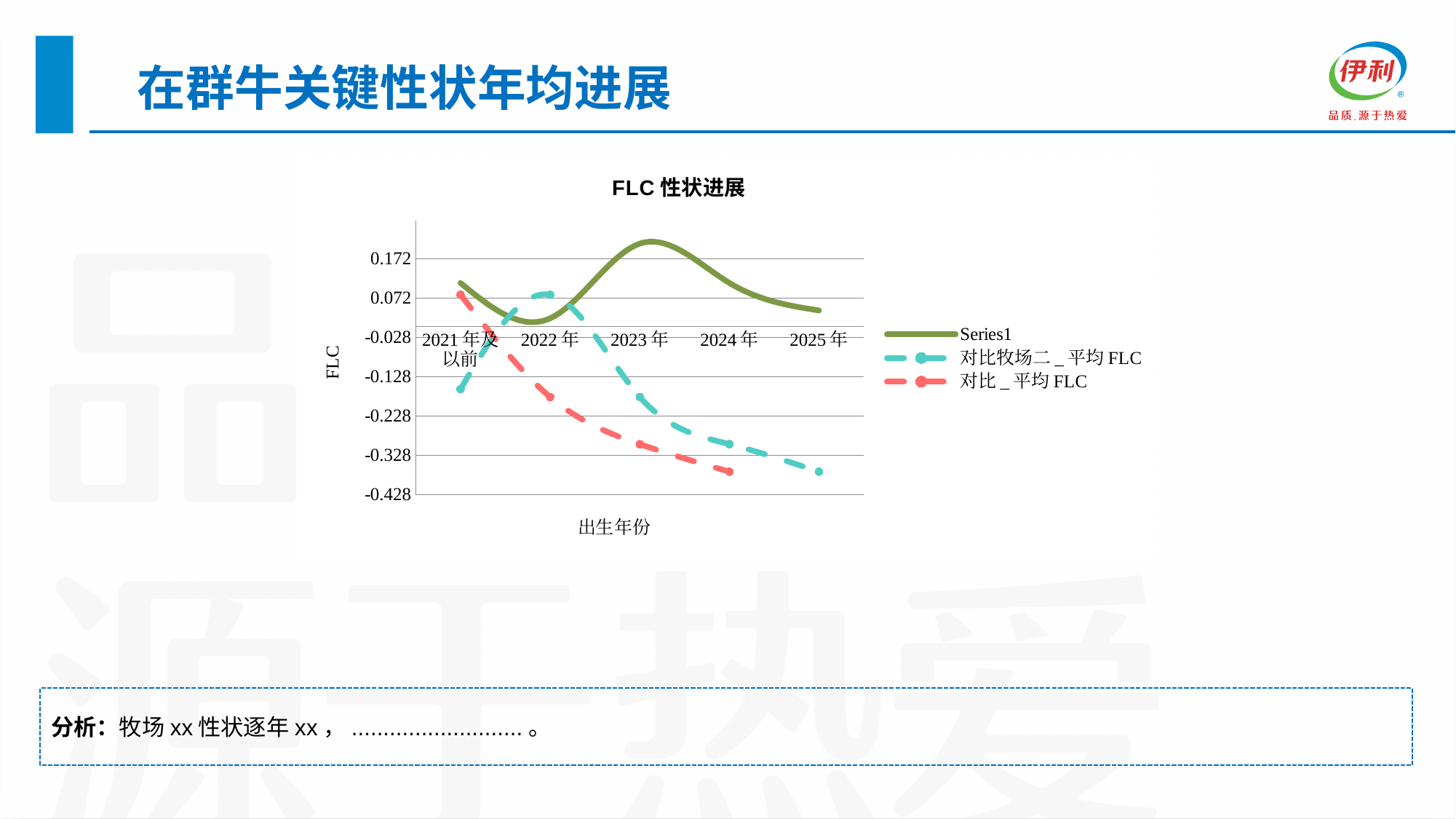

在群牛关键性状年均进展

### Chart: FLC性状进展

| Category |  | 对比牧场二_平均FLC | 对比_平均FLC |
|---|---|---|---|
| 2021年及以前 | 0.11 | -0.16 | 0.08 |
| 2022年 | 0.02 | 0.08 | -0.18 |
| 2023年 | 0.21 | -0.18 | -0.3 |
| 2024年 | 0.11 | -0.3 | -0.37 |
| 2025年 | 0.04 | -0.37 | None |
分析：牧场xx性状逐年xx，...........................。